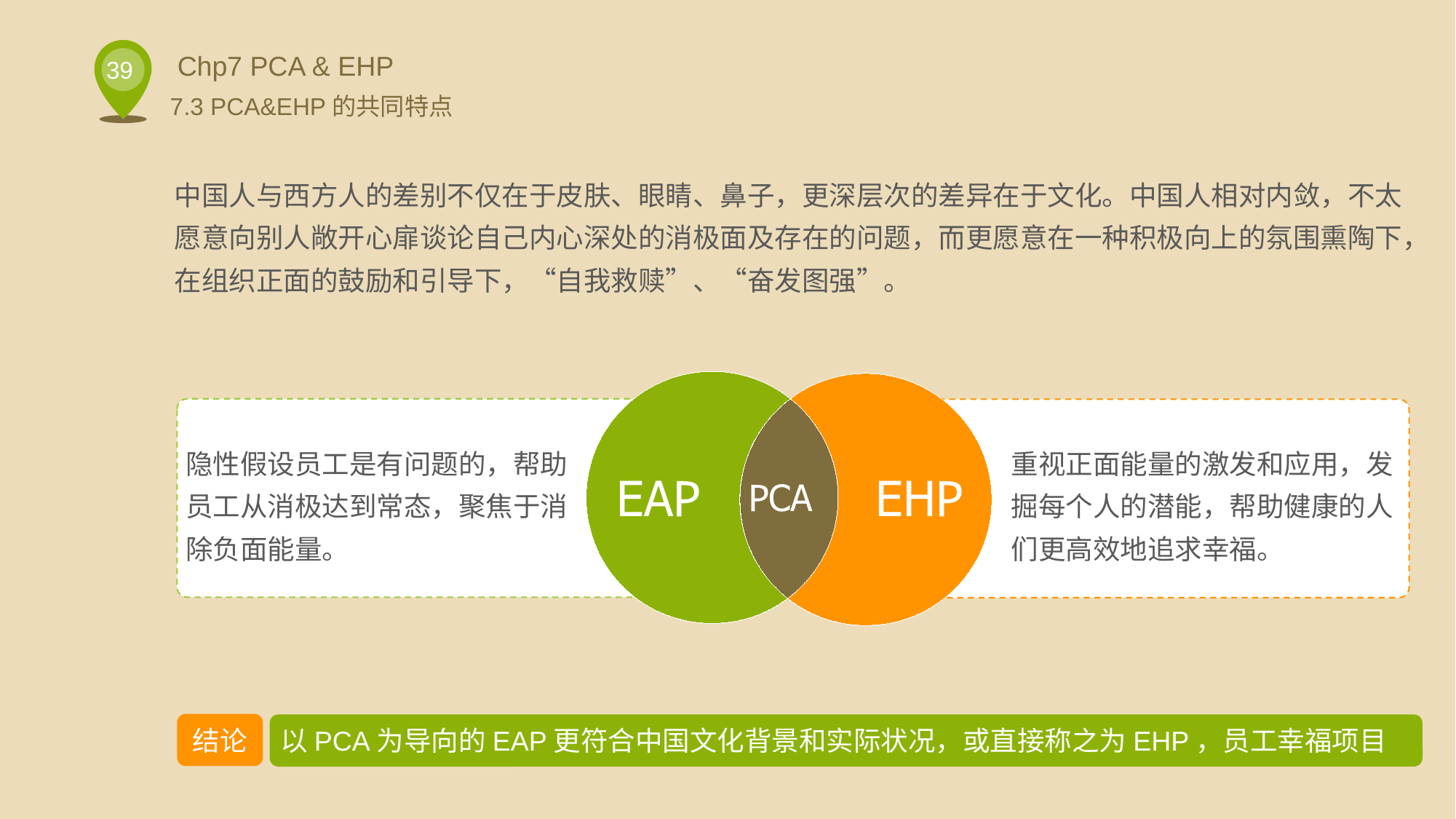

7.3 PCA&EHP的共同特点
中国人与西方人的差别不仅在于皮肤、眼睛、鼻子，更深层次的差异在于文化。中国人相对内敛，不太愿意向别人敞开心扉谈论自己内心深处的消极面及存在的问题，而更愿意在一种积极向上的氛围熏陶下，在组织正面的鼓励和引导下，“自我救赎”、“奋发图强”。

EAP
EHP
PCA

隐性假设员工是有问题的，帮助员工从消极达到常态，聚焦于消除负面能量。
重视正面能量的激发和应用，发掘每个人的潜能，帮助健康的人们更高效地追求幸福。
结论

以PCA为导向的EAP更符合中国文化背景和实际状况，或直接称之为EHP，员工幸福项目